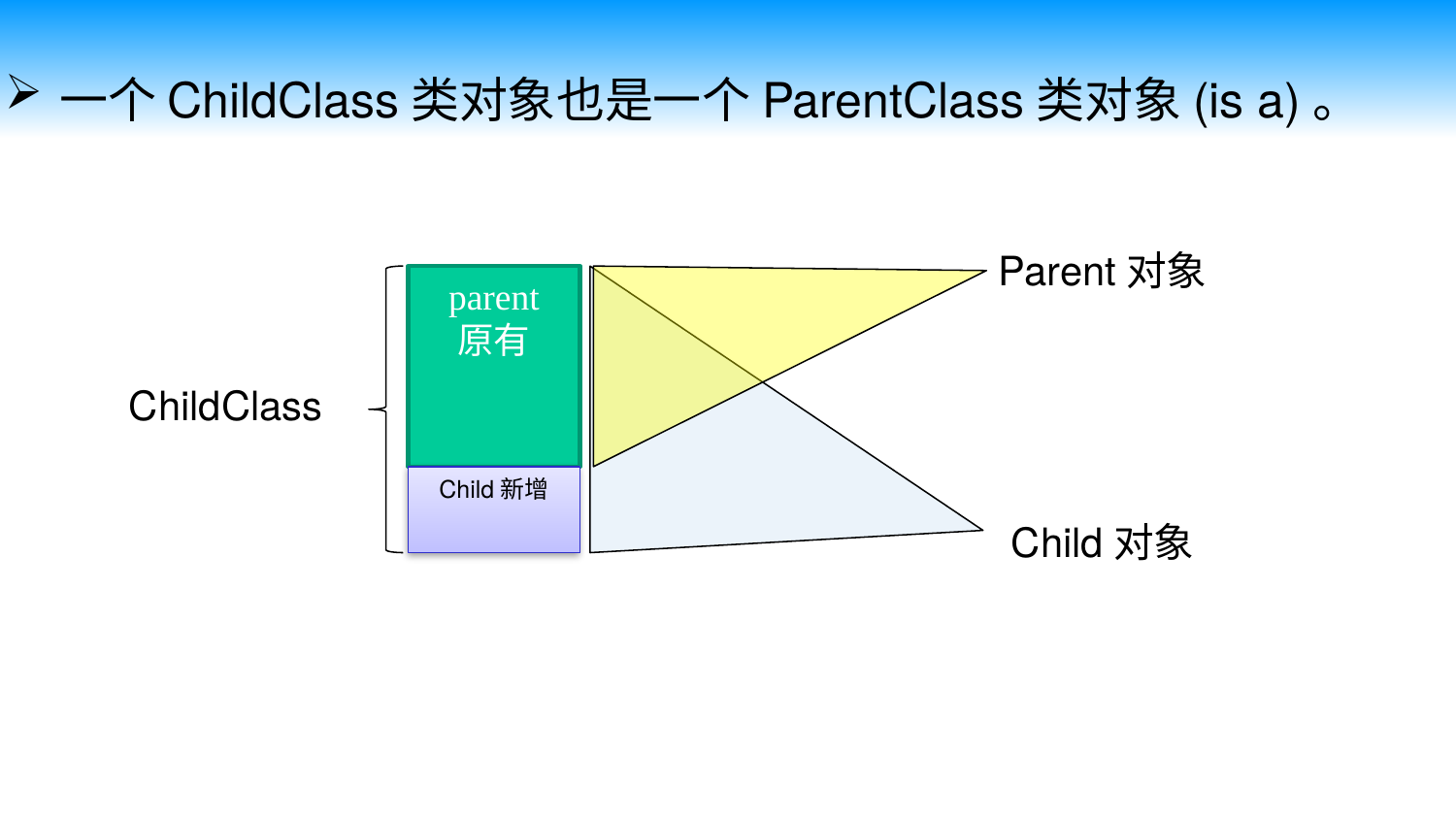

一个ChildClass类对象也是一个ParentClass类对象(is a)。

Parent对象

parent
原有
Child新增
ChildClass
Child对象